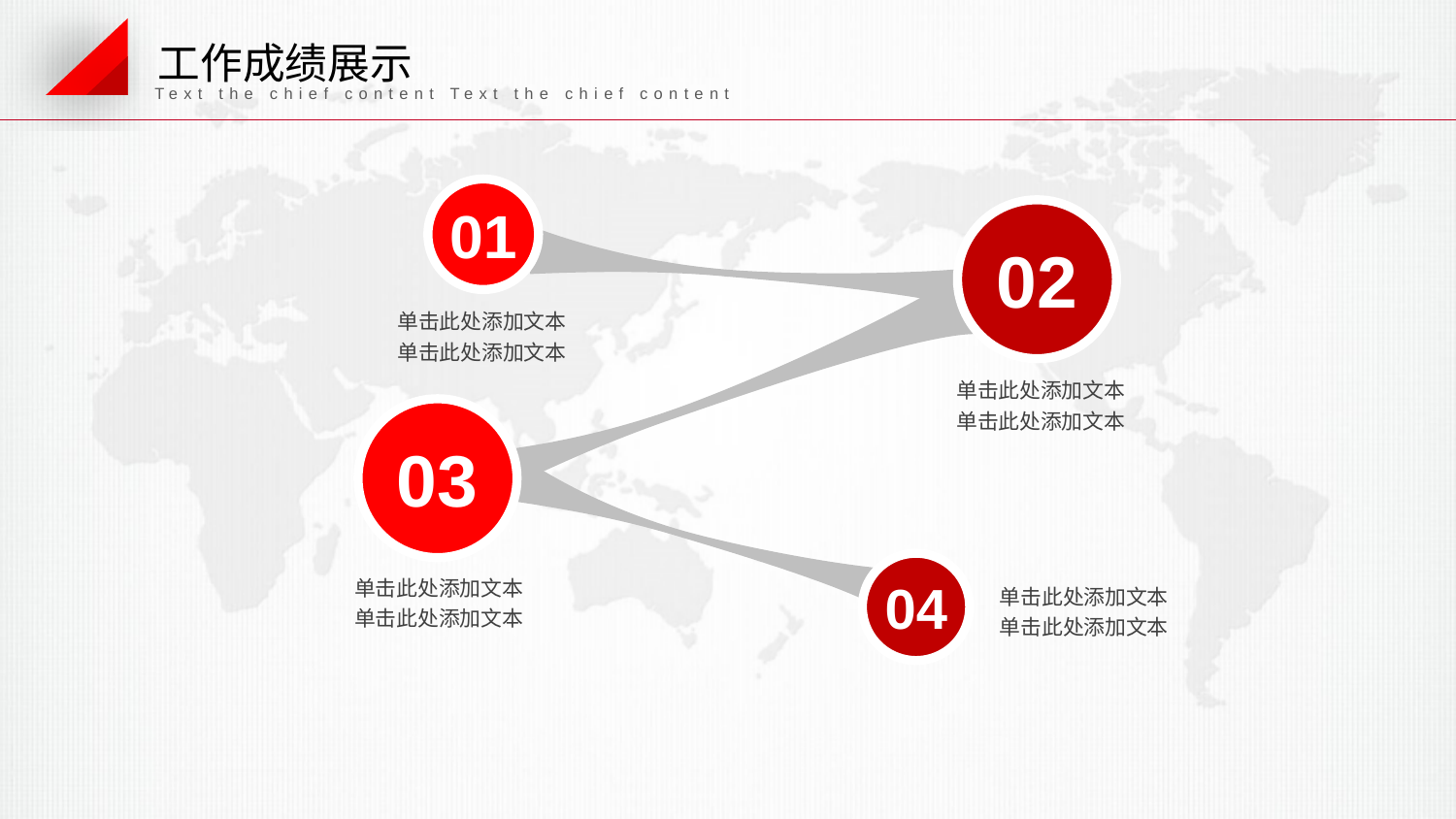

工作成绩展示
Text the chief content Text the chief content
01
02

03

04
单击此处添加文本
单击此处添加文本
单击此处添加文本
单击此处添加文本
单击此处添加文本
单击此处添加文本
单击此处添加文本
单击此处添加文本